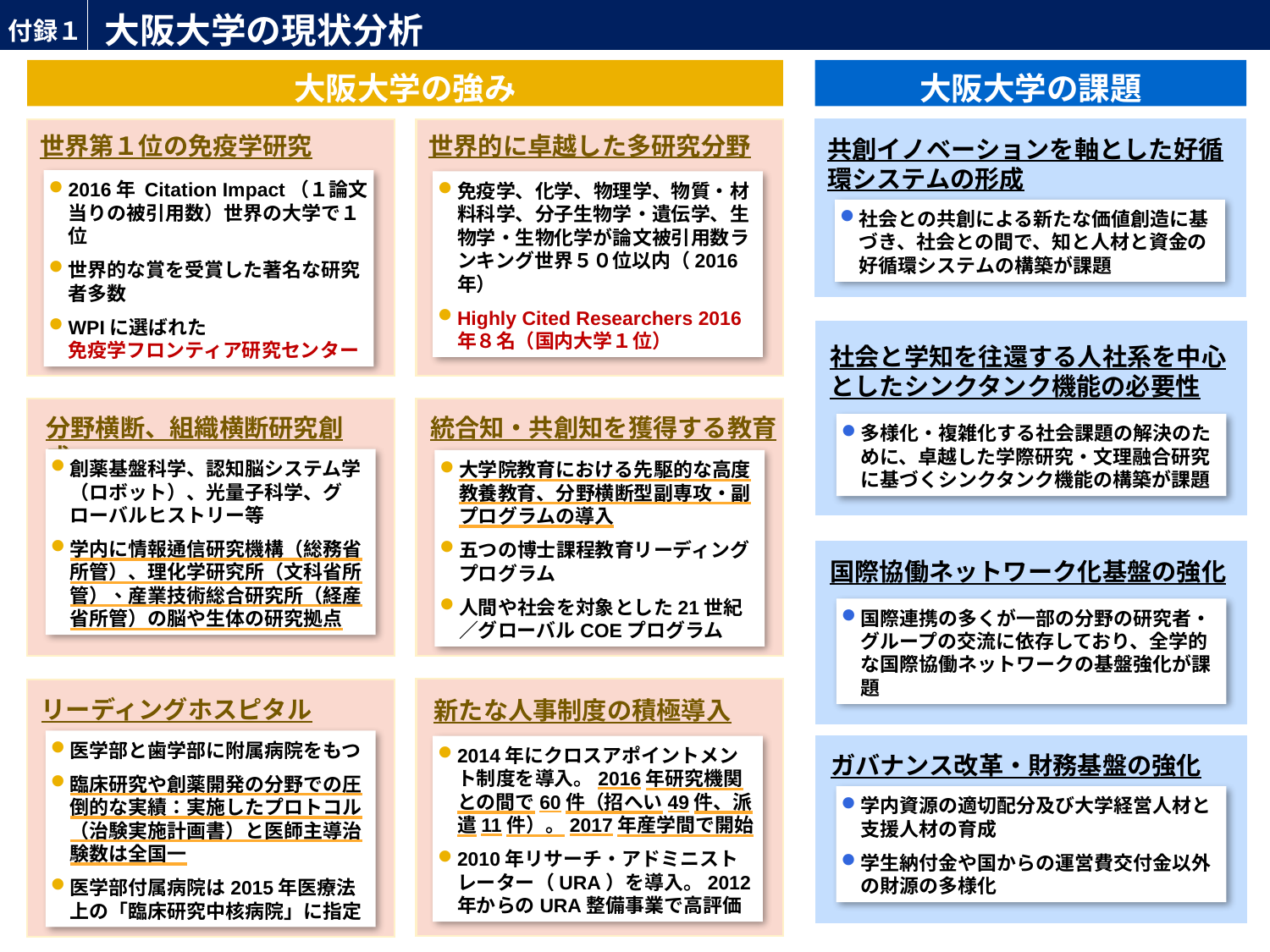

付録１
# 大阪大学の現状分析
大阪大学の強み
大阪大学の課題

世界的に卓越した多研究分野
世界第１位の免疫学研究
共創イノベーションを軸とした好循環システムの形成
2016年 Citation Impact（１論文当りの被引用数）世界の大学で１位
世界的な賞を受賞した著名な研究者多数
WPIに選ばれた
免疫学フロンティア研究センター
免疫学、化学、物理学、物質・材料科学、分子生物学・遺伝学、生物学・生物化学が論文被引用数ランキング世界５０位以内（2016年）
Highly Cited Researchers 2016年８名（国内大学１位）
社会との共創による新たな価値創造に基づき、社会との間で、知と人材と資金の好循環システムの構築が課題

社会と学知を往還する人社系を中心としたシンクタンク機能の必要性

分野横断、組織横断研究創成
統合知・共創知を獲得する教育
多様化・複雑化する社会課題の解決のために、卓越した学際研究・文理融合研究に基づくシンクタンク機能の構築が課題
創薬基盤科学、認知脳システム学（ロボット）、光量子科学、グローバルヒストリー等
学内に情報通信研究機構（総務省所管）、理化学研究所（文科省所管）、産業技術総合研究所（経産省所管）の脳や生体の研究拠点
大学院教育における先駆的な高度教養教育、分野横断型副専攻・副プログラムの導入
五つの博士課程教育リーディングプログラム
人間や社会を対象とした21世紀／グローバルCOEプログラム

国際協働ネットワーク化基盤の強化
国際連携の多くが一部の分野の研究者・グループの交流に依存しており、全学的な国際協働ネットワークの基盤強化が課題

リーディングホスピタル
新たな人事制度の積極導入
医学部と歯学部に附属病院をもつ
臨床研究や創薬開発の分野での圧倒的な実績：実施したプロトコル（治験実施計画書）と医師主導治験数は全国一
医学部付属病院は2015年医療法上の「臨床研究中核病院」に指定
2014年にクロスアポイントメント制度を導入。2016年研究機関との間で60件（招へい49件、派遣11件）。2017年産学間で開始
2010年リサーチ・アドミニストレーター（URA）を導入。2012年からのURA整備事業で高評価

ガバナンス改革・財務基盤の強化
学内資源の適切配分及び大学経営人材と支援人材の育成
学生納付金や国からの運営費交付金以外の財源の多様化